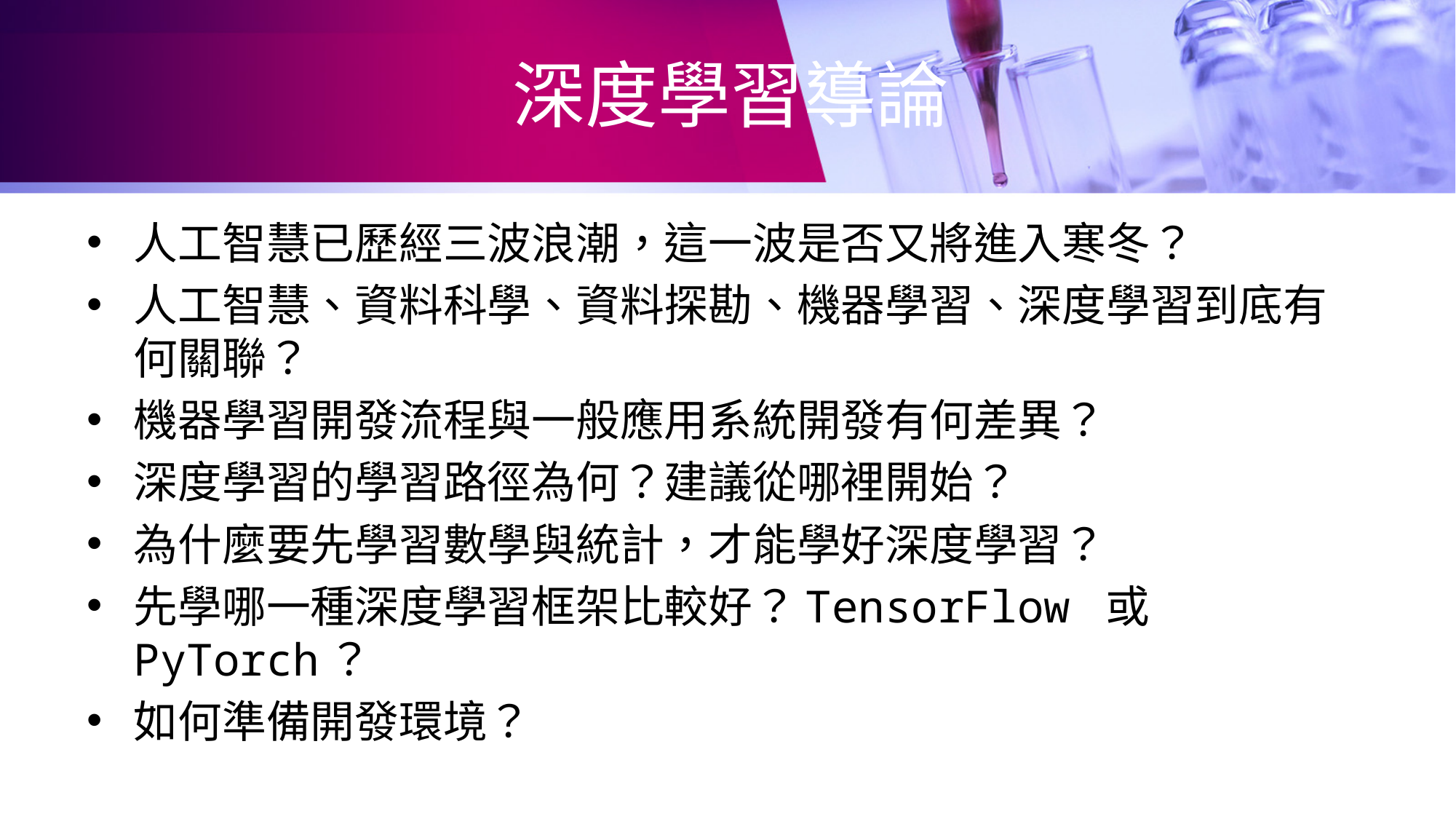

# 深度學習導論
人工智慧已歷經三波浪潮，這一波是否又將進入寒冬？
人工智慧、資料科學、資料探勘、機器學習、深度學習到底有何關聯？
機器學習開發流程與一般應用系統開發有何差異？
深度學習的學習路徑為何？建議從哪裡開始？
為什麼要先學習數學與統計，才能學好深度學習？
先學哪一種深度學習框架比較好？TensorFlow 或 PyTorch？
如何準備開發環境？